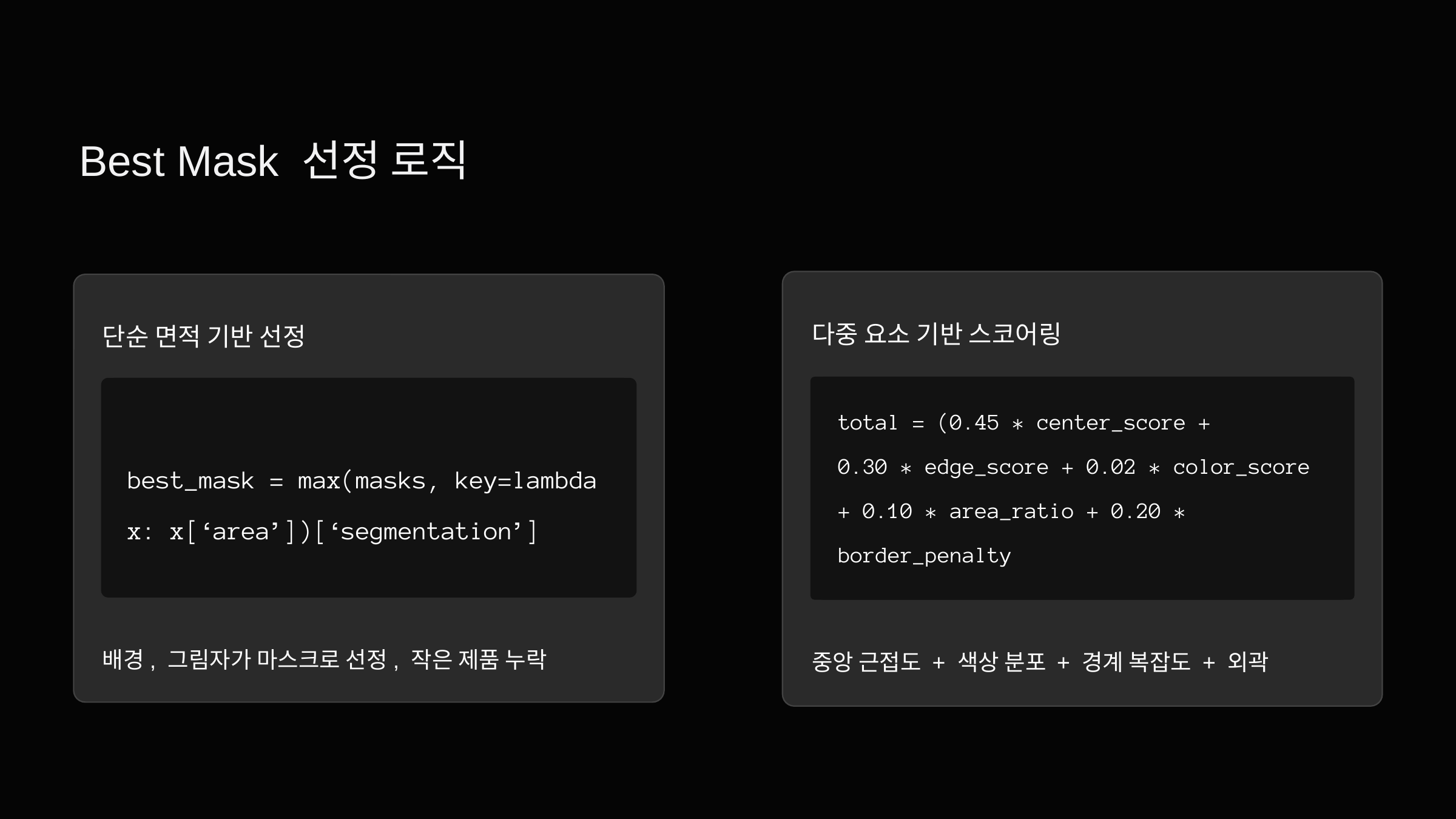

Best Mask 선정 로직

다중 요소 기반 스코어링
단순 면적 기반 선정

total = (0.45 * center_score +
0.30 * edge_score + 0.02 * color_score + 0.10 * area_ratio + 0.20 * border_penalty
best_mask = max(masks, key=lambda x: x[‘area’])[‘segmentation’]
배경, 그림자가 마스크로 선정, 작은 제품 누락
중앙 근접도 + 색상 분포 + 경계 복잡도 + 외곽